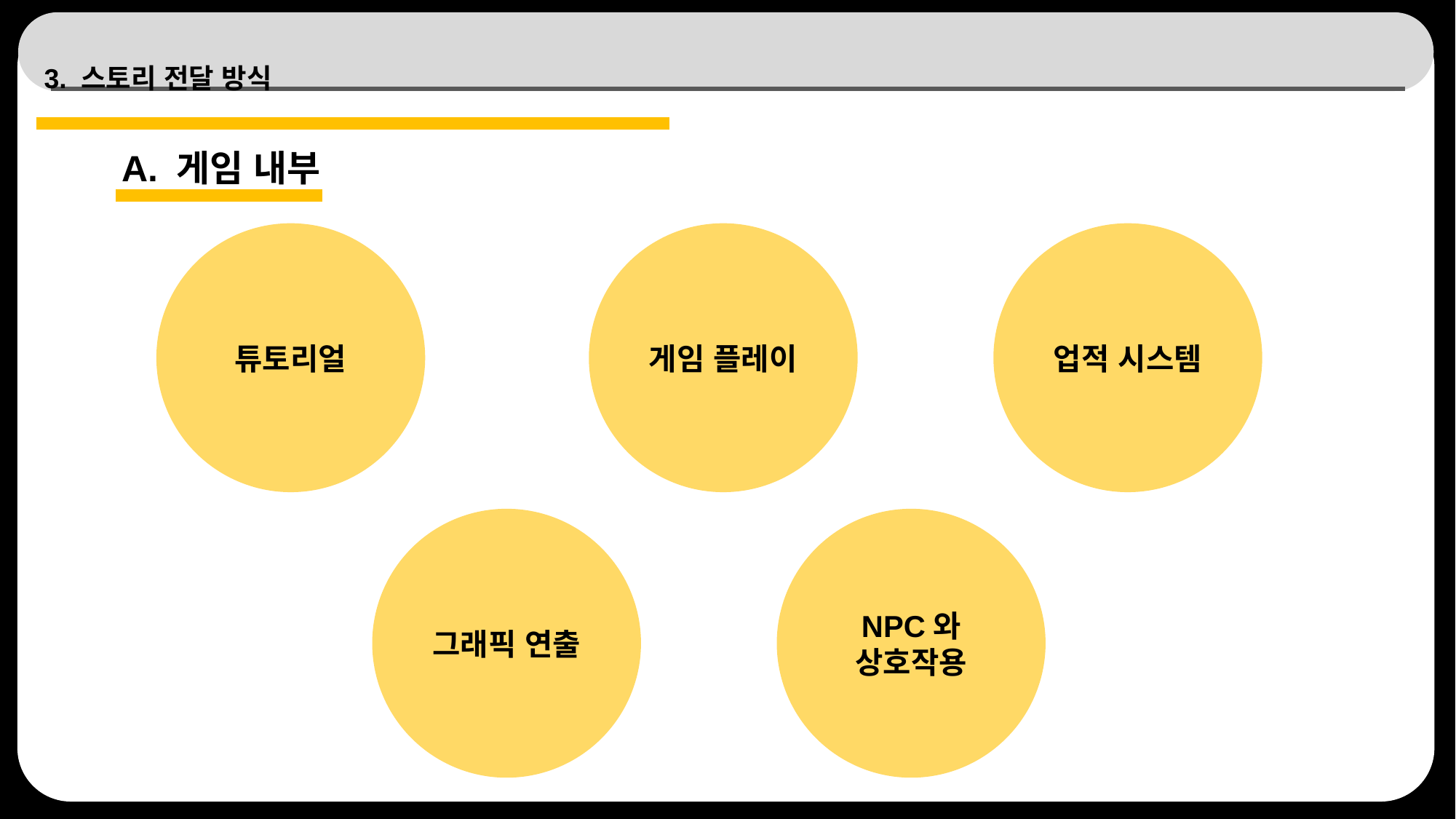

# 3. 스토리 전달 방식
A. 게임 내부
튜토리얼
게임 플레이
업적 시스템
그래픽 연출
NPC와
상호작용
53